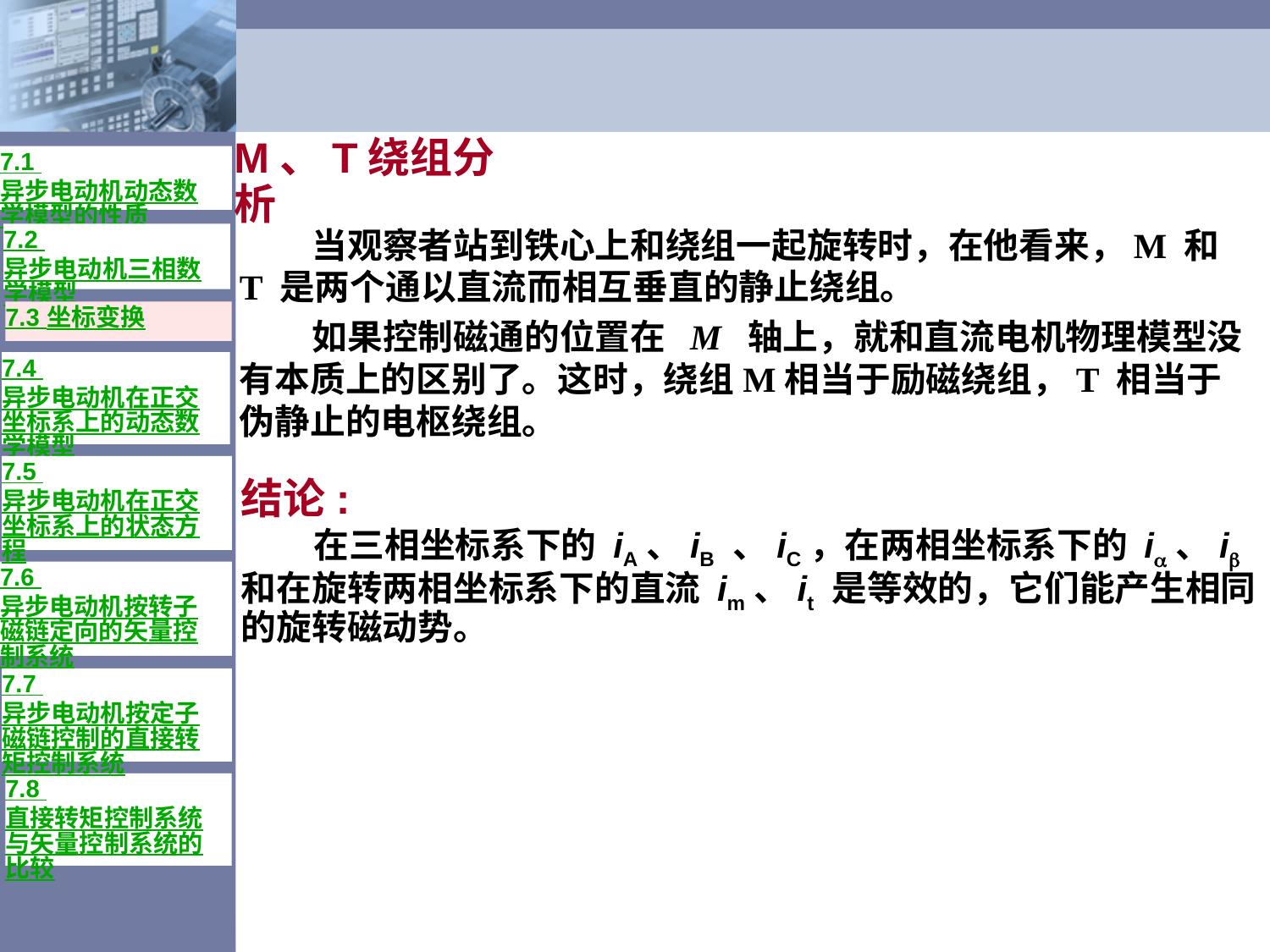

7.1 异步电动机动态数学模型的性质
# M、T绕组分析
        当观察者站到铁心上和绕组一起旋转时，在他看来，M 和 T 是两个通以直流而相互垂直的静止绕组。
        如果控制磁通的位置在  M  轴上，就和直流电机物理模型没有本质上的区别了。这时，绕组M相当于励磁绕组，T 相当于伪静止的电枢绕组。
7.2 异步电动机三相数学模型
7.3 坐标变换
7.4 异步电动机在正交坐标系上的动态数学模型
7.5 异步电动机在正交坐标系上的状态方程
结论:
        在三相坐标系下的 iA、iB 、iC，在两相坐标系下的 iα、iβ 和在旋转两相坐标系下的直流 im、it 是等效的，它们能产生相同的旋转磁动势。
7.6 异步电动机按转子磁链定向的矢量控制系统
7.7 异步电动机按定子磁链控制的直接转矩控制系统
7.8 直接转矩控制系统与矢量控制系统的比较